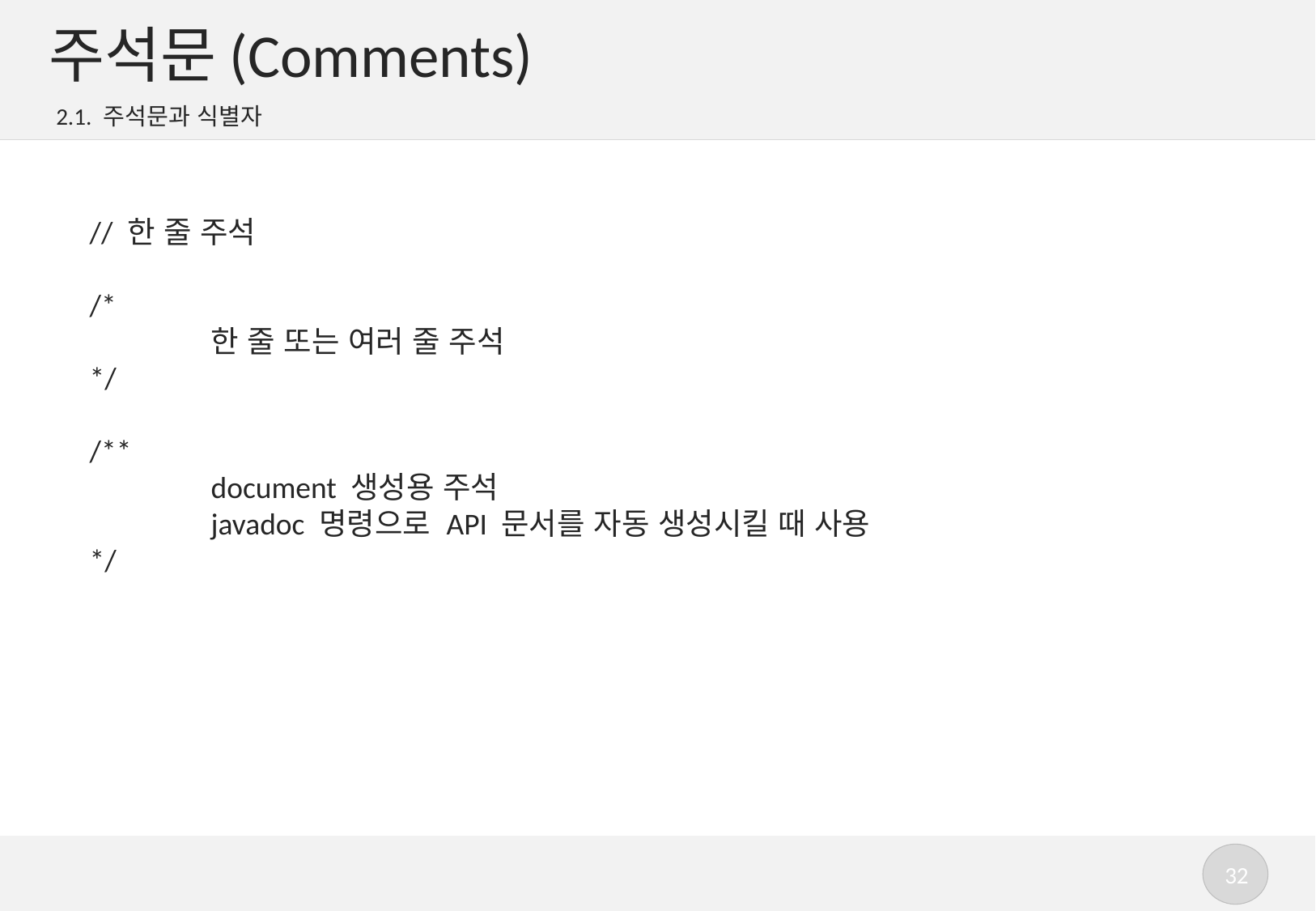

# 주석문(Comments)
2.1. 주석문과 식별자
// 한 줄 주석

/*
	한 줄 또는 여러 줄 주석
*/

/**
	document 생성용 주석
	javadoc 명령으로 API 문서를 자동 생성시킬 때 사용
*/